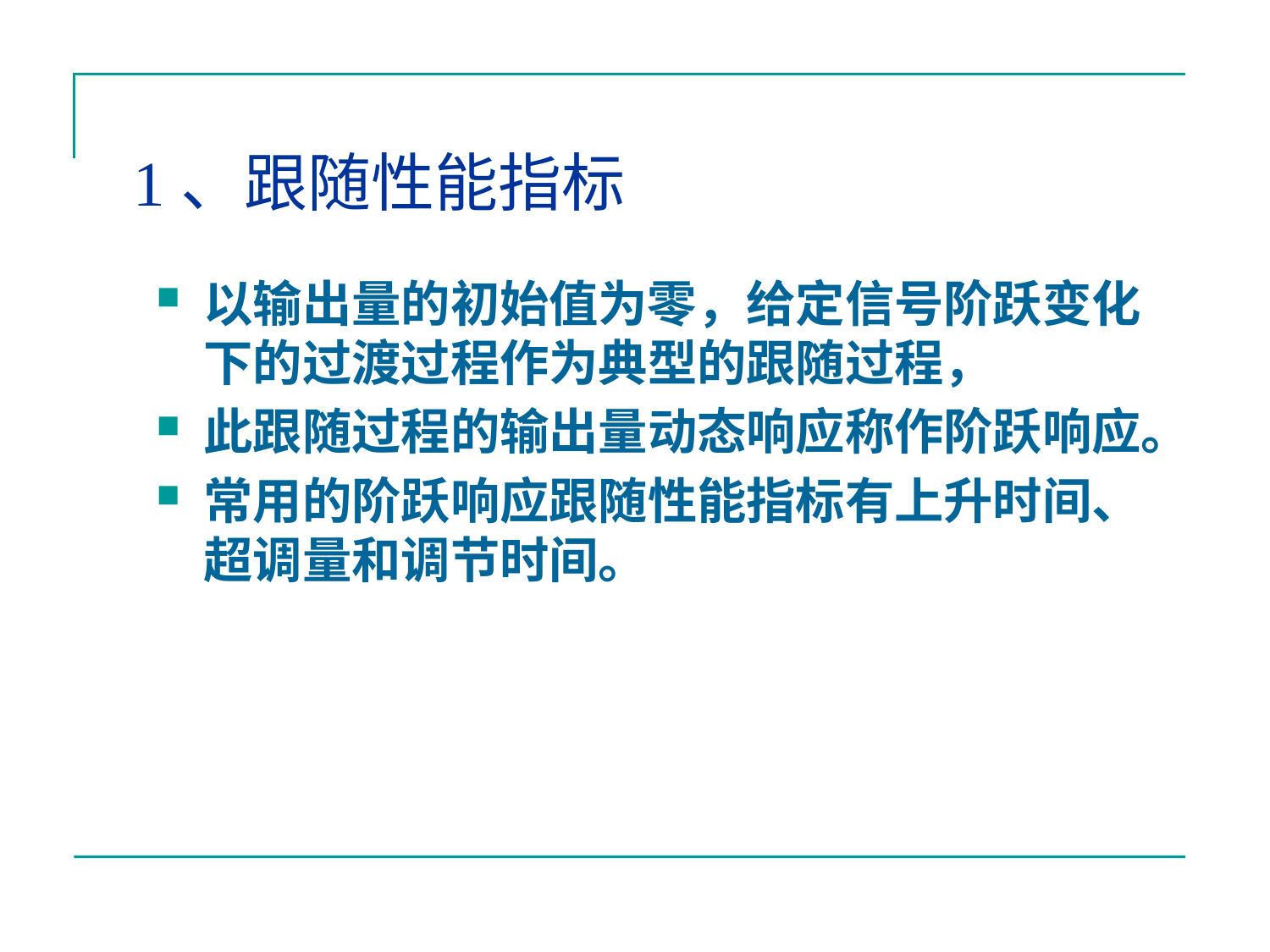

# 1、跟随性能指标
以输出量的初始值为零，给定信号阶跃变化下的过渡过程作为典型的跟随过程，
此跟随过程的输出量动态响应称作阶跃响应。
常用的阶跃响应跟随性能指标有上升时间、超调量和调节时间。